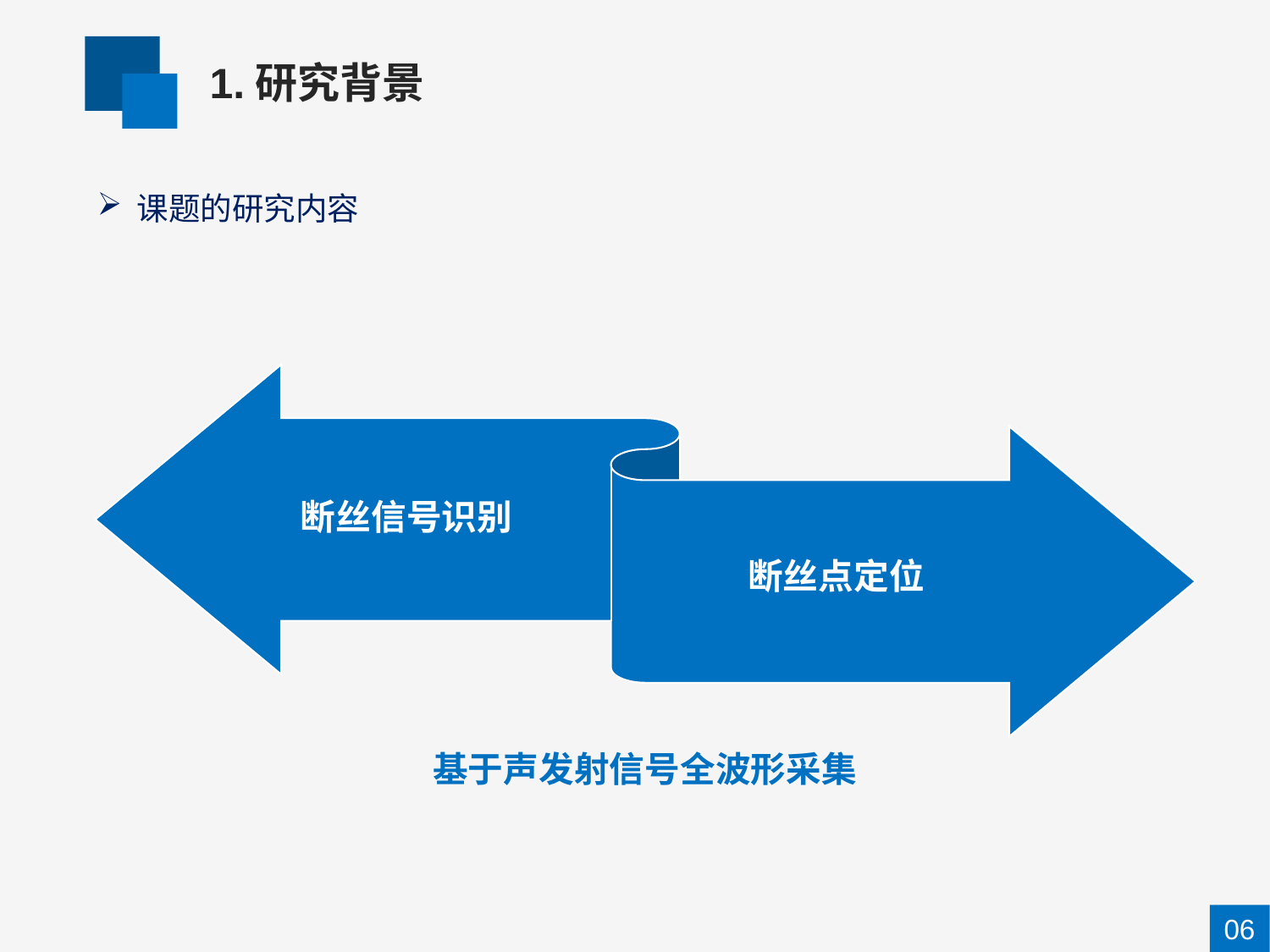

1.研究背景
课题的研究内容

断丝信号识别
断丝点定位
基于声发射信号全波形采集
06